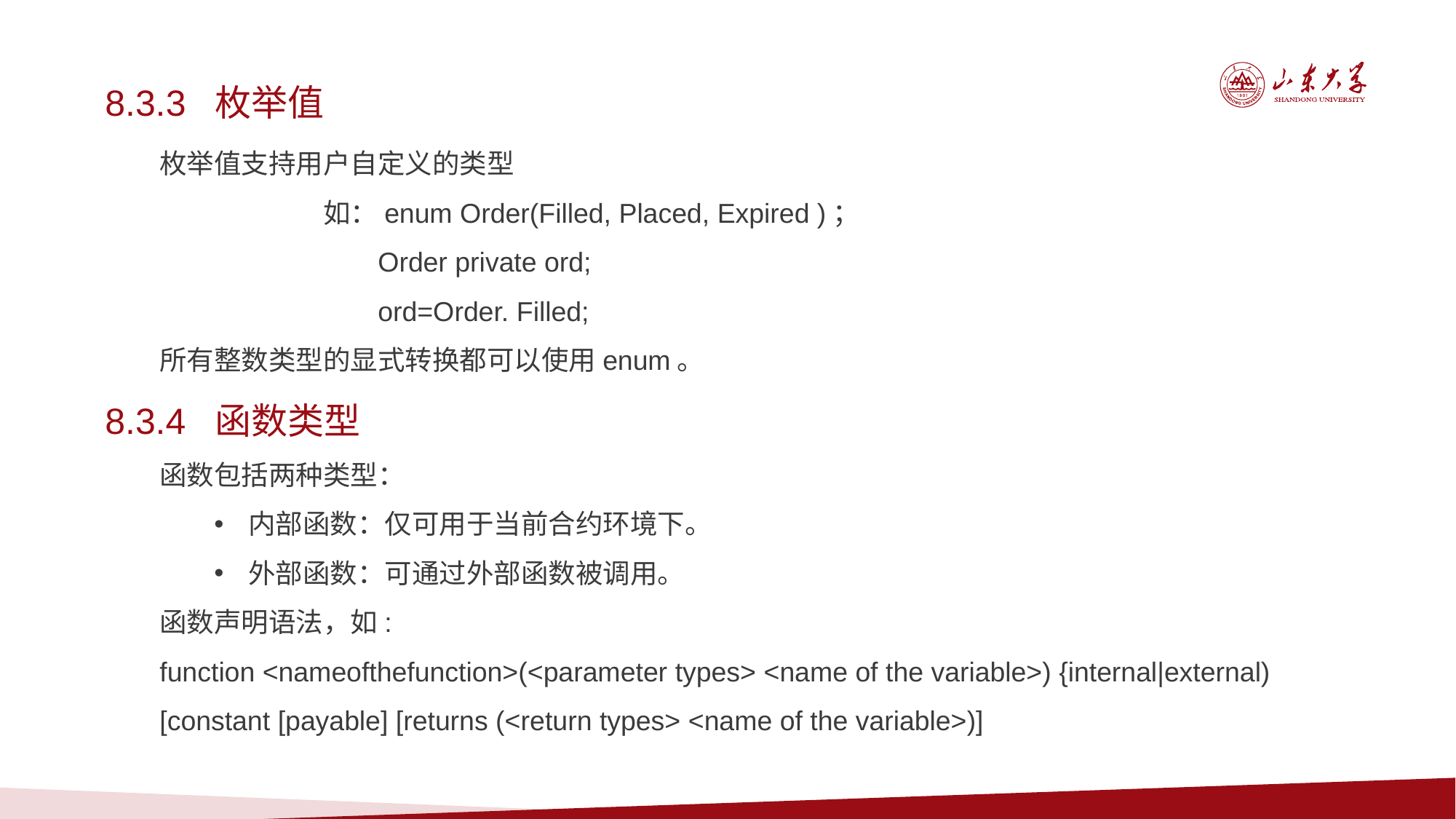

8.3.3  枚举值
枚举值支持用户自定义的类型
如：enum Order(Filled, Placed, Expired )；
Order private ord;
ord=Order. Filled;
所有整数类型的显式转换都可以使用enum。
8.3.4  函数类型
函数包括两种类型：
内部函数：仅可用于当前合约环境下。
外部函数：可通过外部函数被调用。
函数声明语法，如:
function <nameofthefunction>(<parameter types> <name of the variable>) {internal|external) [constant [payable] [returns (<return types> <name of the variable>)]